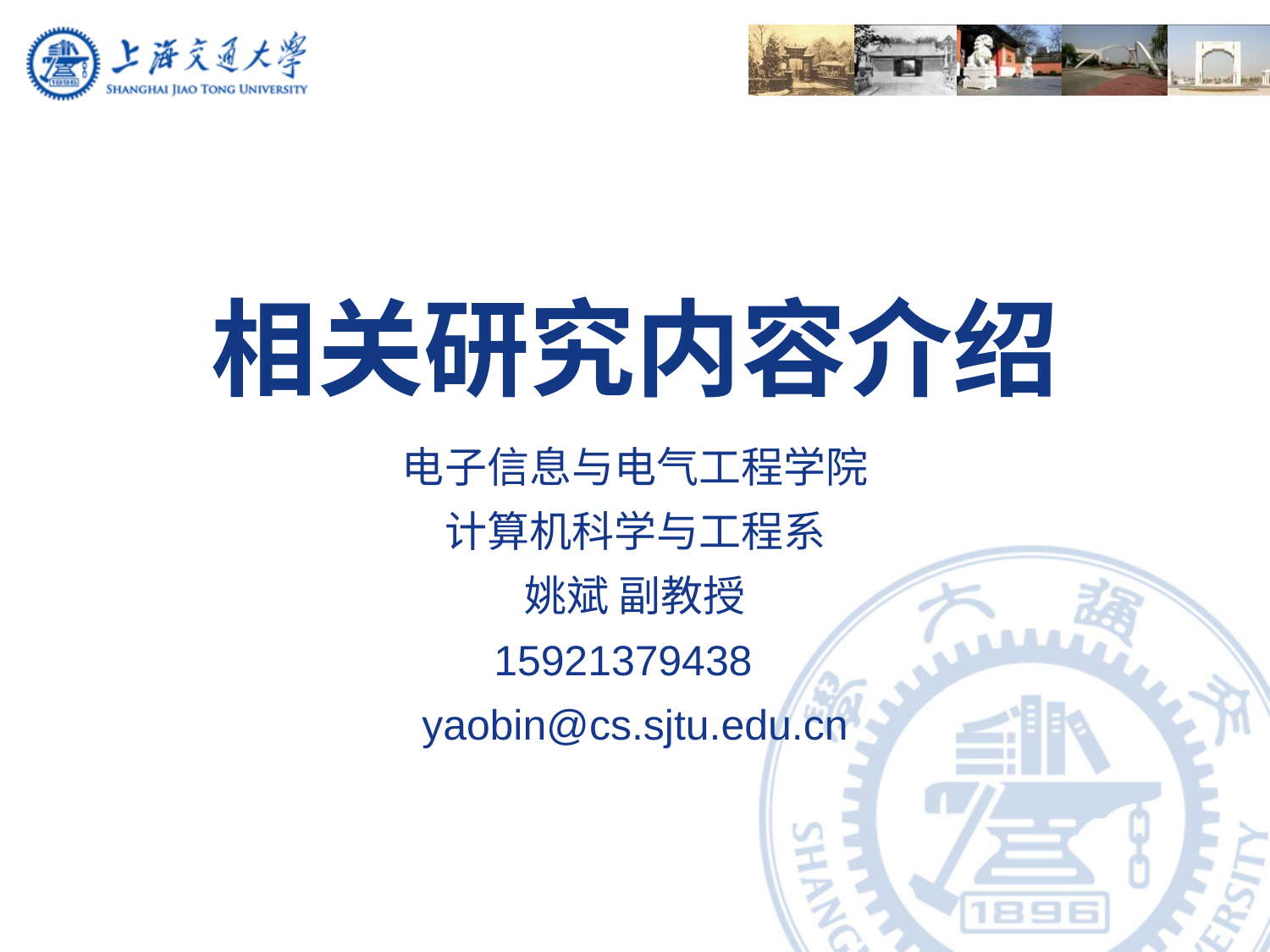

# 相关研究内容介绍
电子信息与电气工程学院
计算机科学与工程系
姚斌 副教授
15921379438
yaobin@cs.sjtu.edu.cn